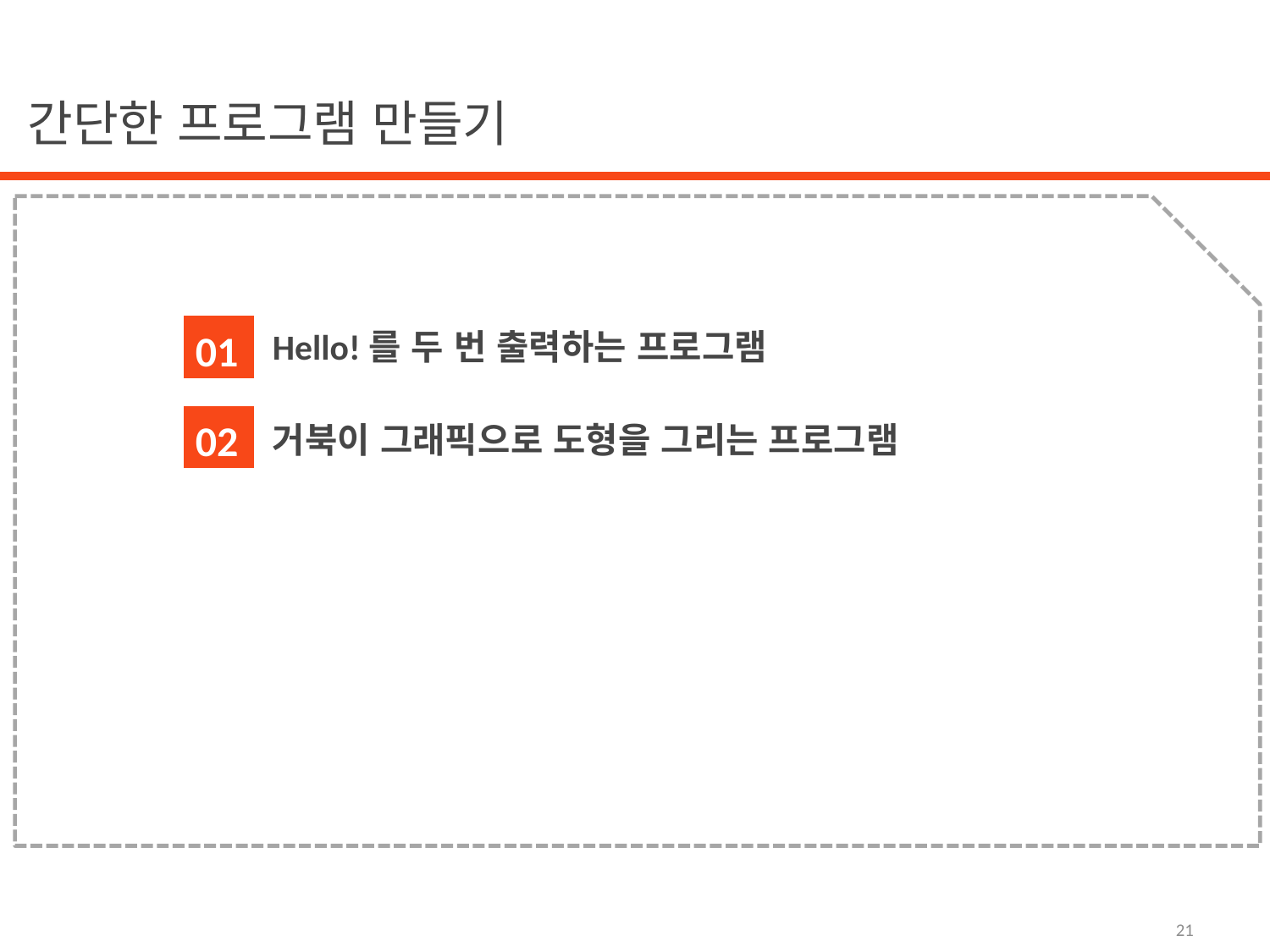

간단한 프로그램 만들기

Hello!를 두 번 출력하는 프로그램

거북이 그래픽으로 도형을 그리는 프로그램

01

02
03
21